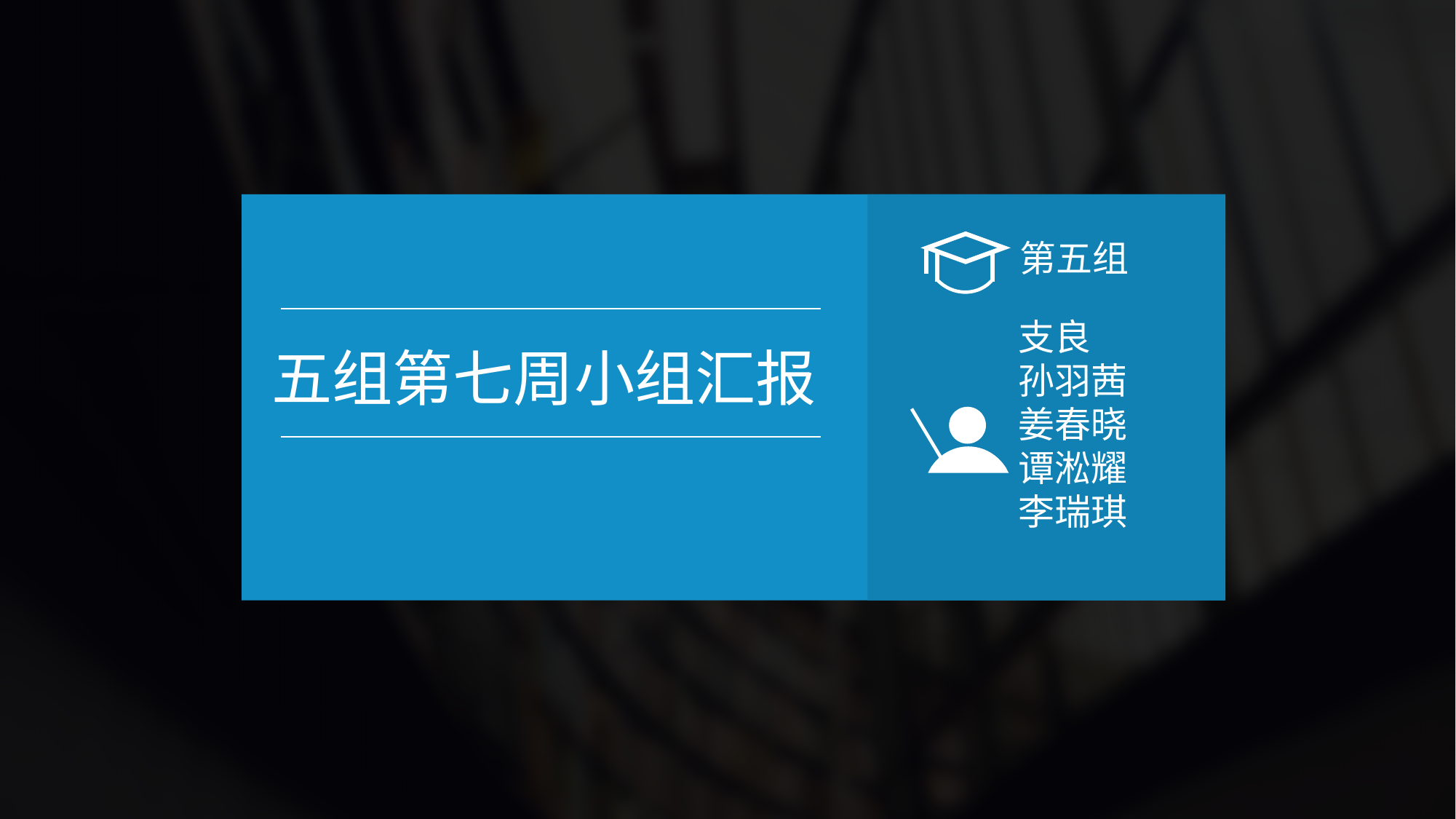

第五组

支良
孙羽茜
姜春晓
谭淞耀
李瑞琪
五组第七周小组汇报